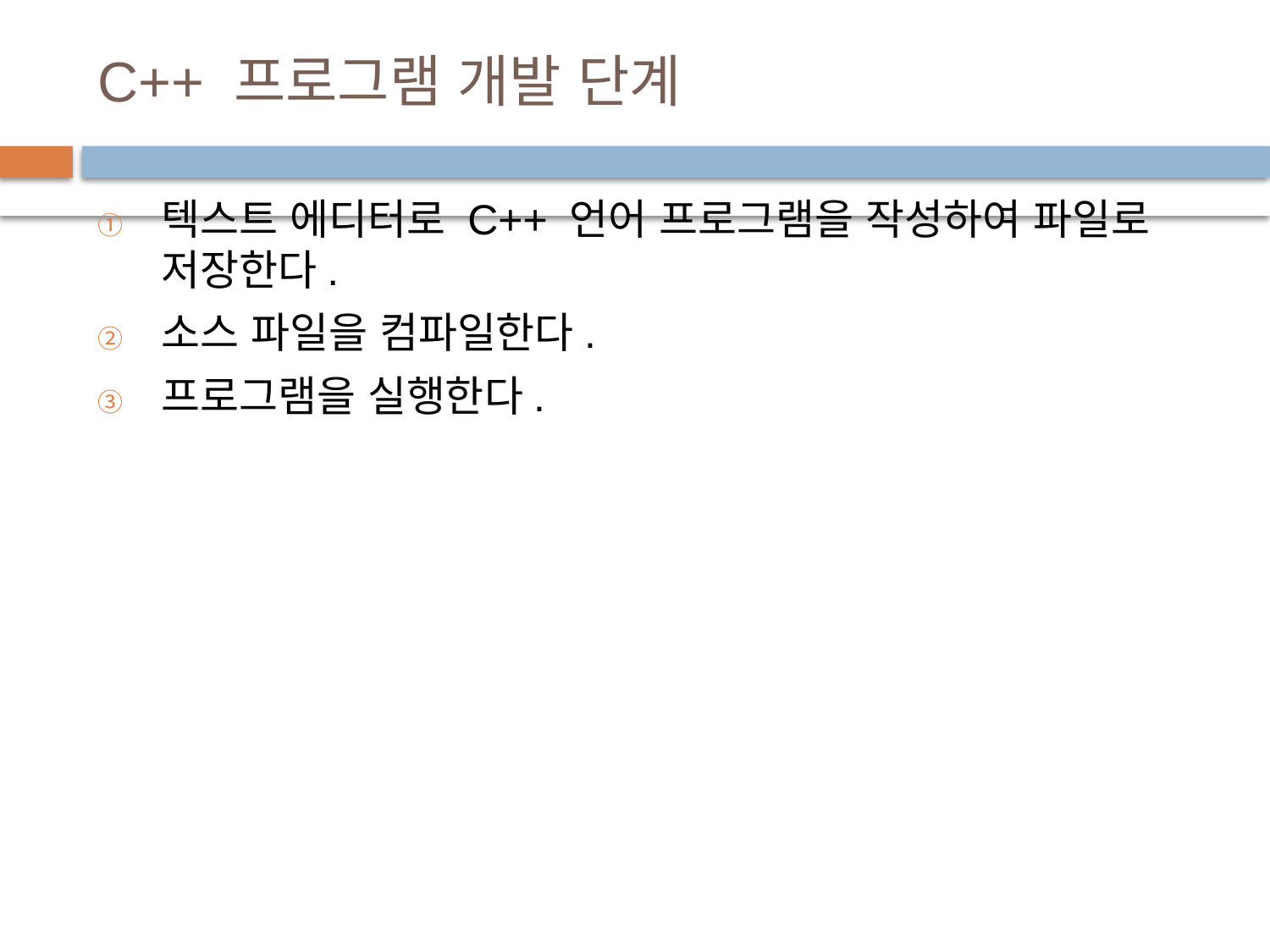

# C++ 프로그램 개발 단계
텍스트 에디터로 C++ 언어 프로그램을 작성하여 파일로 저장한다.
소스 파일을 컴파일한다.
프로그램을 실행한다.